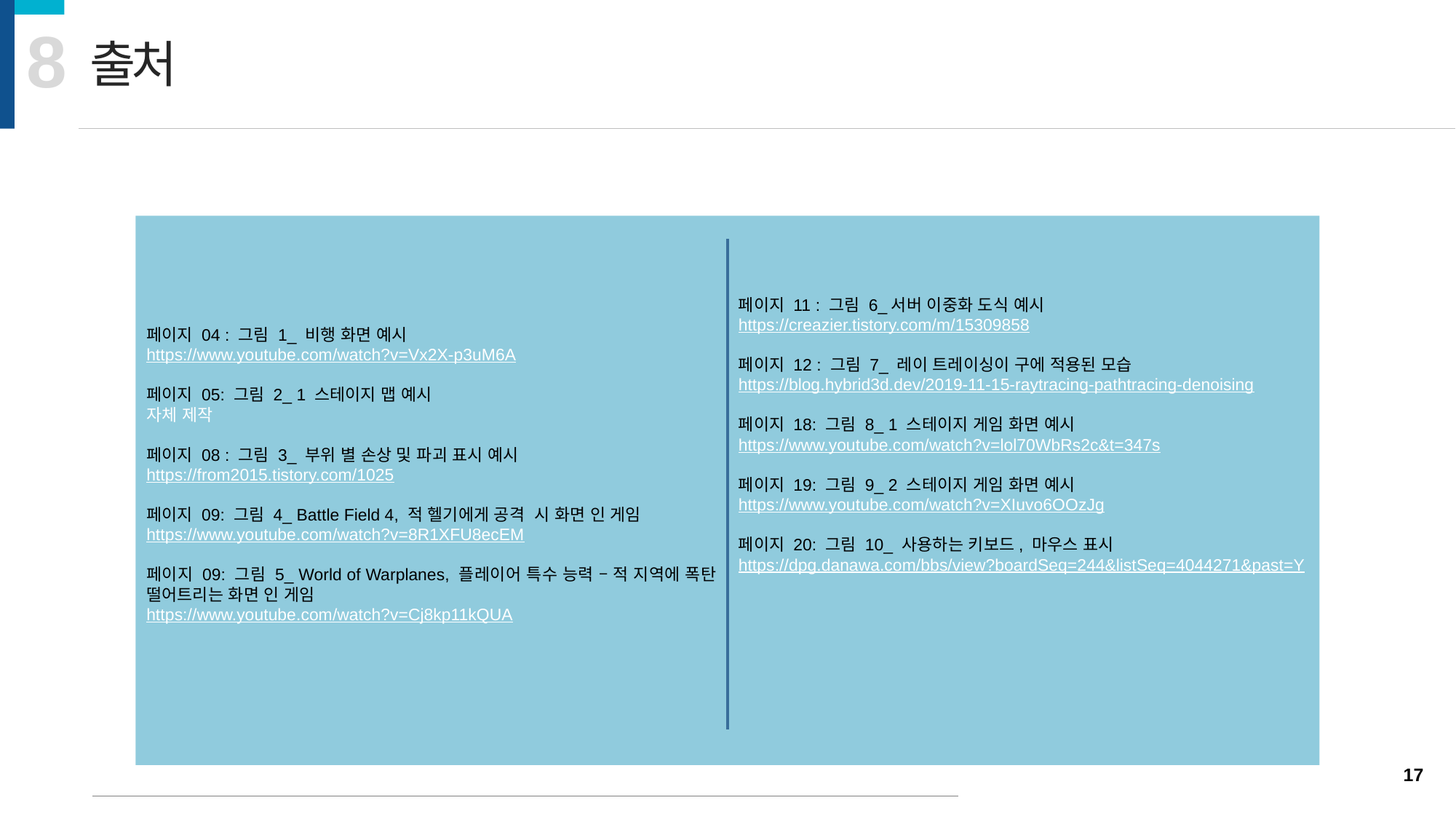

8
출처

페이지 11 : 그림 6_서버 이중화 도식 예시
https://creazier.tistory.com/m/15309858

페이지 12 : 그림 7_ 레이 트레이싱이 구에 적용된 모습
https://blog.hybrid3d.dev/2019-11-15-raytracing-pathtracing-denoising

페이지 18: 그림 8_ 1 스테이지 게임 화면 예시
https://www.youtube.com/watch?v=lol70WbRs2c&t=347s

페이지 19: 그림 9_ 2 스테이지 게임 화면 예시
https://www.youtube.com/watch?v=XIuvo6OOzJg

페이지 20: 그림 10_ 사용하는 키보드, 마우스 표시
https://dpg.danawa.com/bbs/view?boardSeq=244&listSeq=4044271&past=Y

페이지 04 : 그림 1_ 비행 화면 예시
https://www.youtube.com/watch?v=Vx2X-p3uM6A

페이지 05: 그림 2_ 1 스테이지 맵 예시
자체 제작

페이지 08 : 그림 3_ 부위 별 손상 및 파괴 표시 예시
https://from2015.tistory.com/1025

페이지 09: 그림 4_ Battle Field 4, 적 헬기에게 공격  시 화면 인 게임
https://www.youtube.com/watch?v=8R1XFU8ecEM

페이지 09: 그림 5_ World of Warplanes, 플레이어 특수 능력 – 적 지역에 폭탄 떨어트리는 화면 인 게임
https://www.youtube.com/watch?v=Cj8kp11kQUA

17